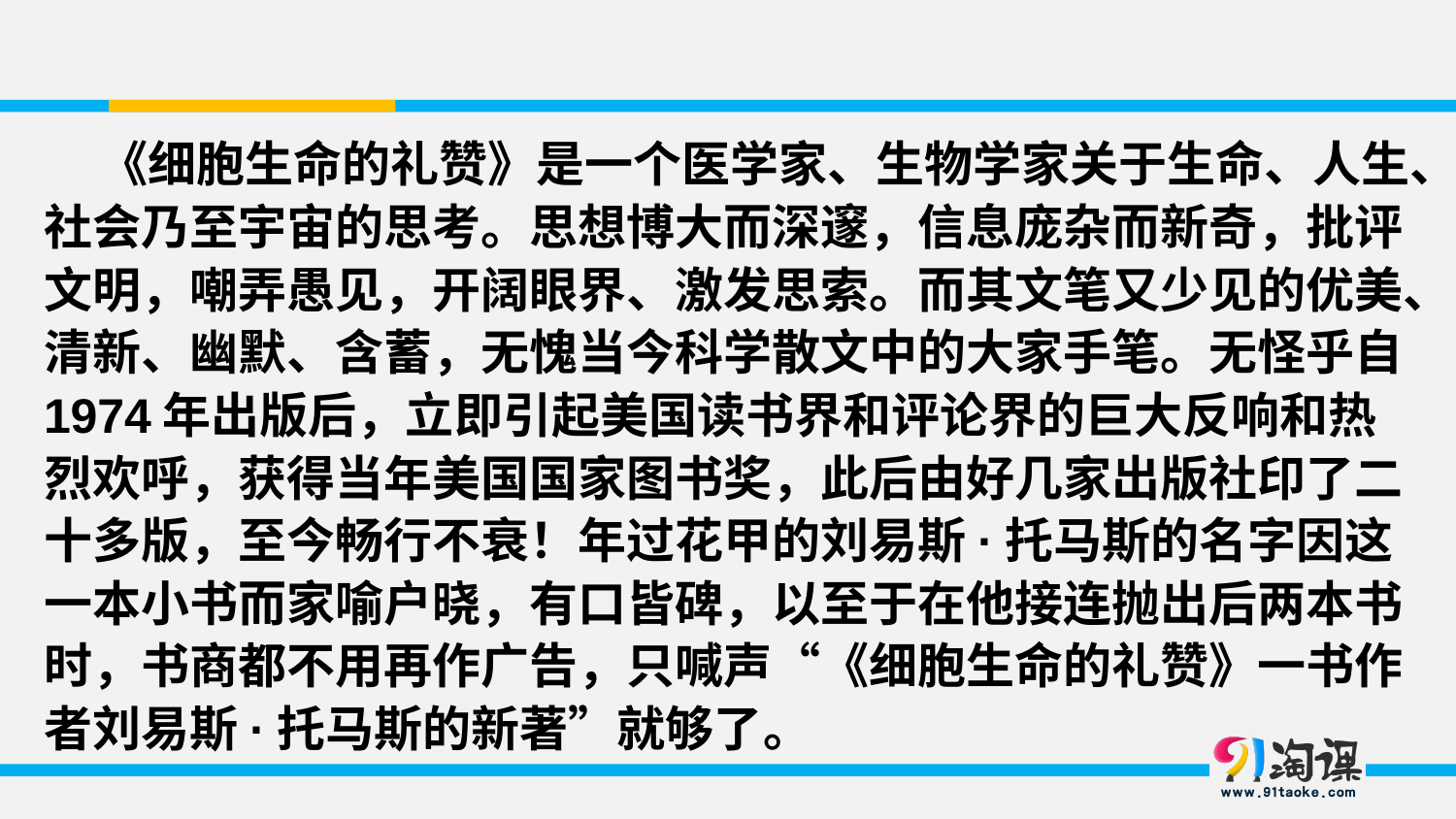

《细胞生命的礼赞》是一个医学家、生物学家关于生命、人生、社会乃至宇宙的思考。思想博大而深邃，信息庞杂而新奇，批评文明，嘲弄愚见，开阔眼界、激发思索。而其文笔又少见的优美、清新、幽默、含蓄，无愧当今科学散文中的大家手笔。无怪乎自1974年出版后，立即引起美国读书界和评论界的巨大反响和热烈欢呼，获得当年美国国家图书奖，此后由好几家出版社印了二十多版，至今畅行不衰！年过花甲的刘易斯·托马斯的名字因这一本小书而家喻户晓，有口皆碑，以至于在他接连抛出后两本书时，书商都不用再作广告，只喊声“《细胞生命的礼赞》一书作者刘易斯·托马斯的新著”就够了。